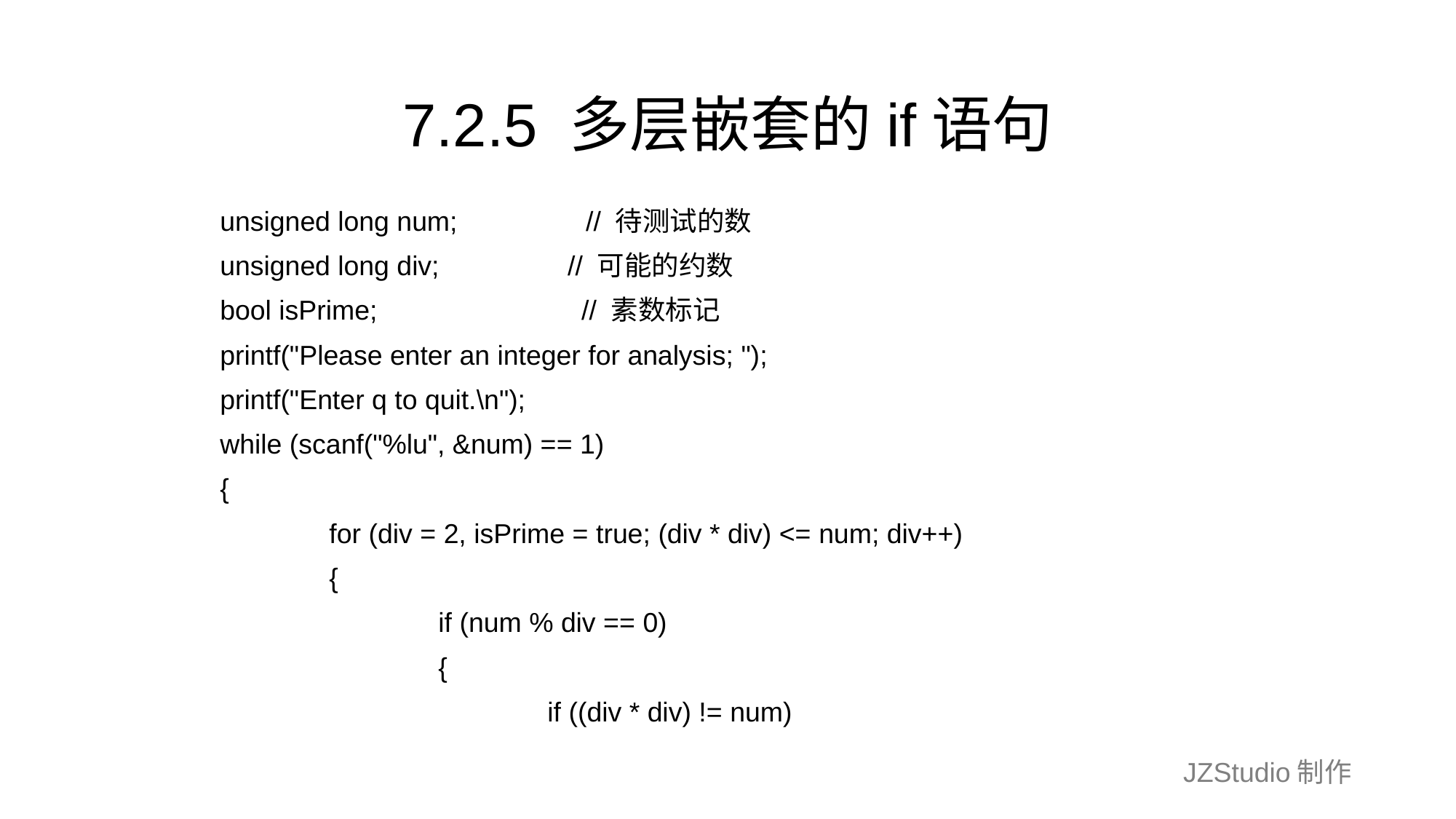

# 7.2.5 多层嵌套的if语句
	unsigned long num;　　　　 // 待测试的数
	unsigned long div;　　　　 // 可能的约数
	bool isPrime;　　　　　　　// 素数标记
	printf("Please enter an integer for analysis; ");
	printf("Enter q to quit.\n");
	while (scanf("%lu", &num) == 1)
	{
		for (div = 2, isPrime = true; (div * div) <= num; div++)
		{
			if (num % div == 0)
			{
				if ((div * div) != num)